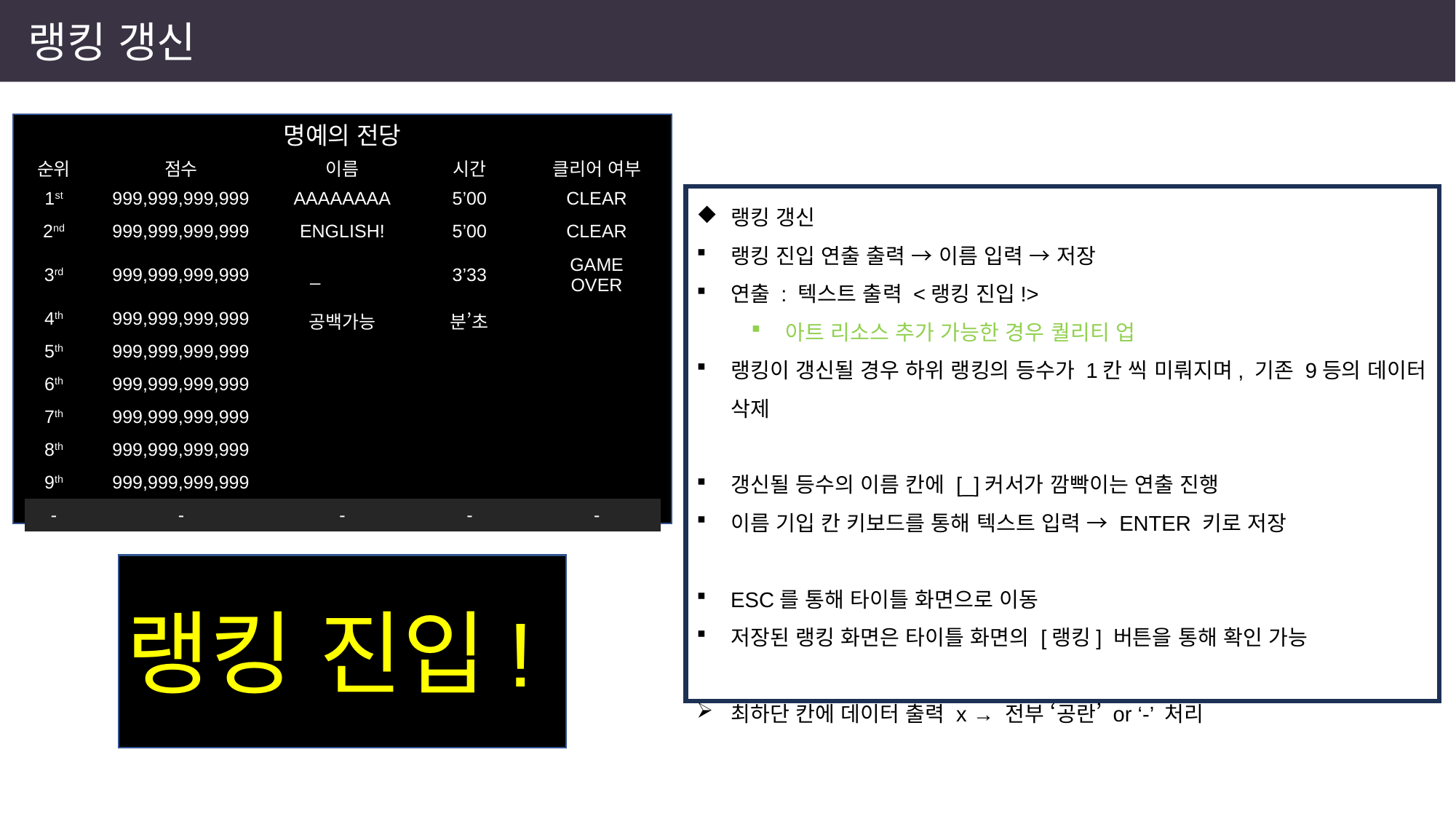

랭킹 갱신

명예의 전당
| 순위 | 점수 | 이름 | 시간 | 클리어 여부 |
| --- | --- | --- | --- | --- |
| 1st | 999,999,999,999 | AAAAAAAA | 5’00 | CLEAR |
| 2nd | 999,999,999,999 | ENGLISH! | 5’00 | CLEAR |
| 3rd | 999,999,999,999 | \_ | 3’33 | GAME OVER |
| 4th | 999,999,999,999 | 공백가능 | 분’초 |  |
| 5th | 999,999,999,999 |  |  |  |
| 6th | 999,999,999,999 |  |  |  |
| 7th | 999,999,999,999 |  |  |  |
| 8th | 999,999,999,999 |  |  |  |
| 9th | 999,999,999,999 |  |  |  |
| - | - | - | - | - |
랭킹 갱신
랭킹 진입 연출 출력 → 이름 입력 → 저장
연출 : 텍스트 출력 <랭킹 진입!>
아트 리소스 추가 가능한 경우 퀄리티 업
랭킹이 갱신될 경우 하위 랭킹의 등수가 1칸 씩 미뤄지며, 기존 9등의 데이터 삭제

갱신될 등수의 이름 칸에 [_]커서가 깜빡이는 연출 진행
이름 기입 칸 키보드를 통해 텍스트 입력 → ENTER 키로 저장

ESC를 통해 타이틀 화면으로 이동
저장된 랭킹 화면은 타이틀 화면의 [랭킹] 버튼을 통해 확인 가능

최하단 칸에 데이터 출력 x → 전부 ‘공란’ or ‘-’ 처리

랭킹 진입!